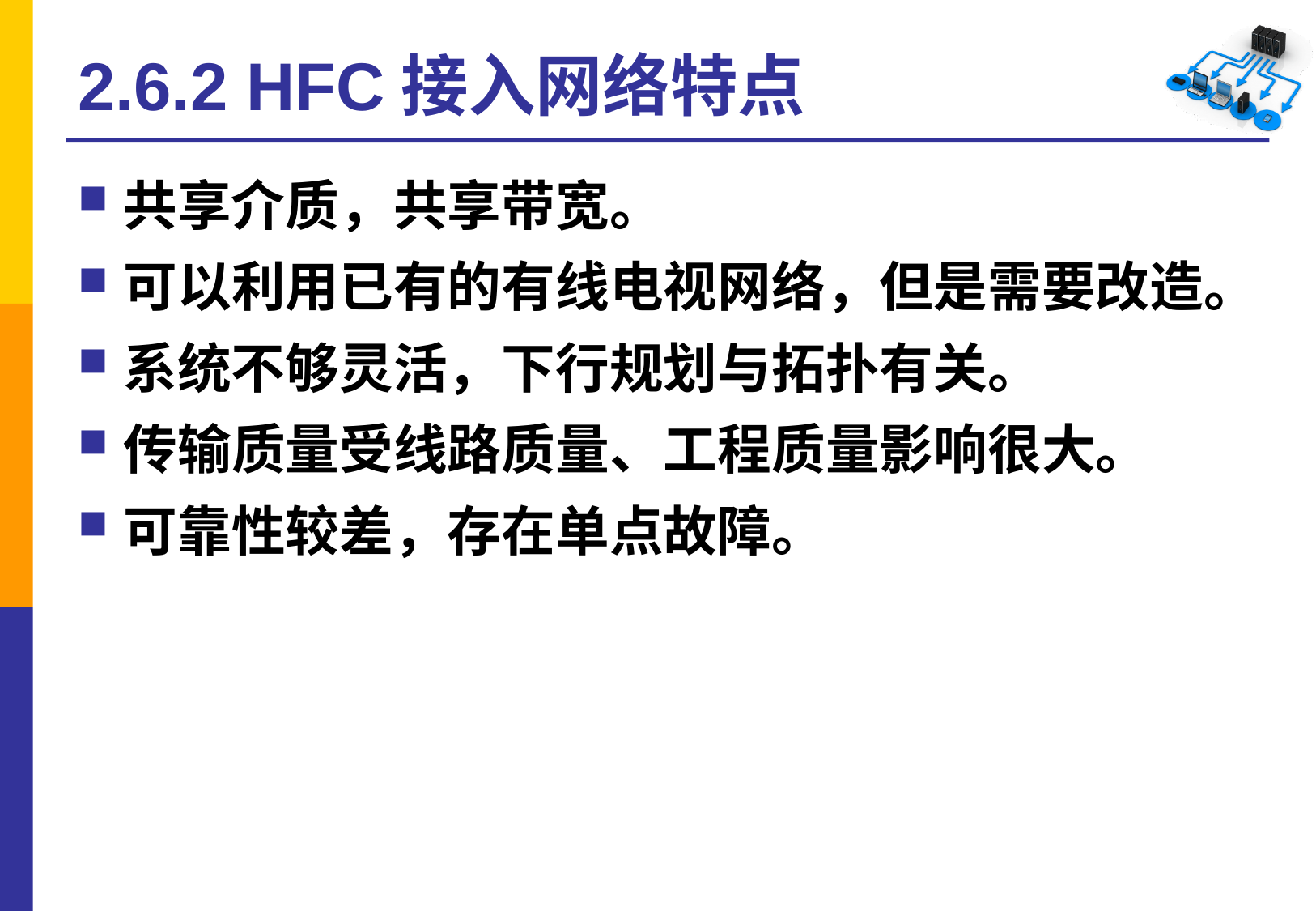

# 2.6.2 HFC接入网络特点
共享介质，共享带宽。
可以利用已有的有线电视网络，但是需要改造。
系统不够灵活，下行规划与拓扑有关。
传输质量受线路质量、工程质量影响很大。
可靠性较差，存在单点故障。